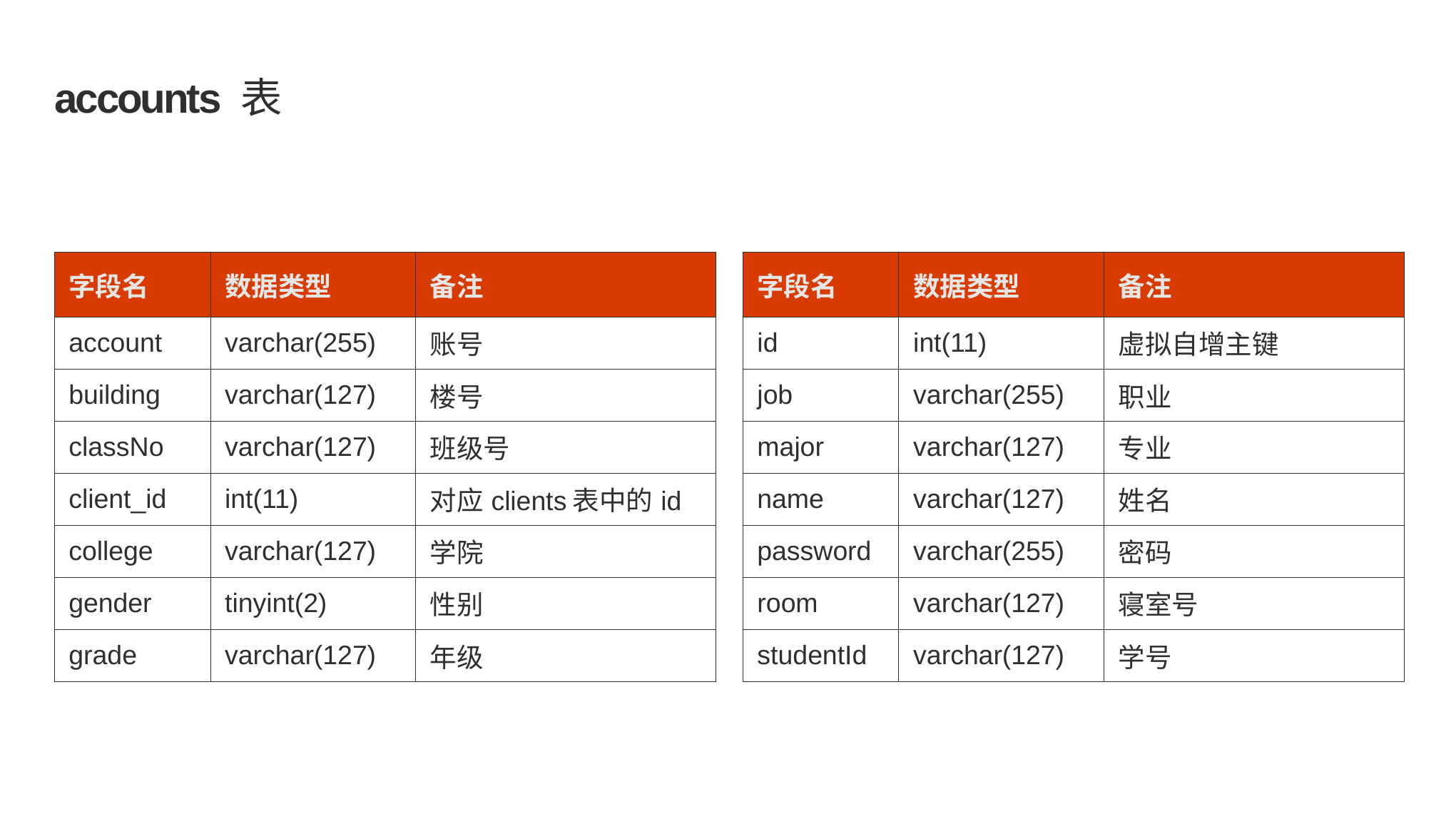

# accounts 表
| 字段名 | 数据类型 | 备注 |
| --- | --- | --- |
| account | varchar(255) | 账号 |
| building | varchar(127) | 楼号 |
| classNo | varchar(127) | 班级号 |
| client\_id | int(11) | 对应clients表中的id |
| college | varchar(127) | 学院 |
| gender | tinyint(2) | 性别 |
| grade | varchar(127) | 年级 |
| 字段名 | 数据类型 | 备注 |
| --- | --- | --- |
| id | int(11) | 虚拟自增主键 |
| job | varchar(255) | 职业 |
| major | varchar(127) | 专业 |
| name | varchar(127) | 姓名 |
| password | varchar(255) | 密码 |
| room | varchar(127) | 寝室号 |
| studentId | varchar(127) | 学号 |